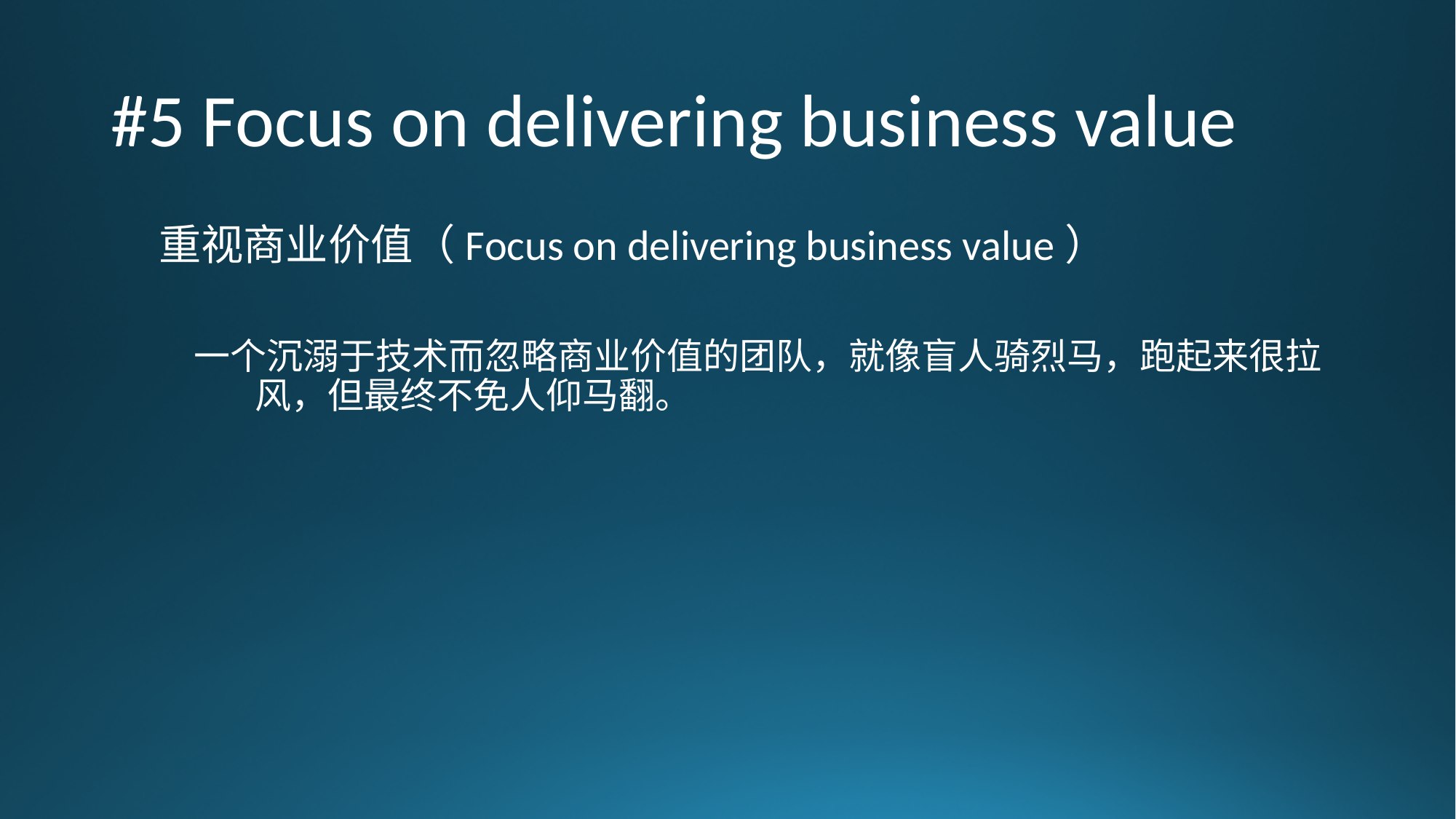

# #5 Focus on delivering business value
重视商业价值（Focus on delivering business value）

一个沉溺于技术而忽略商业价值的团队，就像盲人骑烈马，跑起来很拉风，但最终不免人仰马翻。